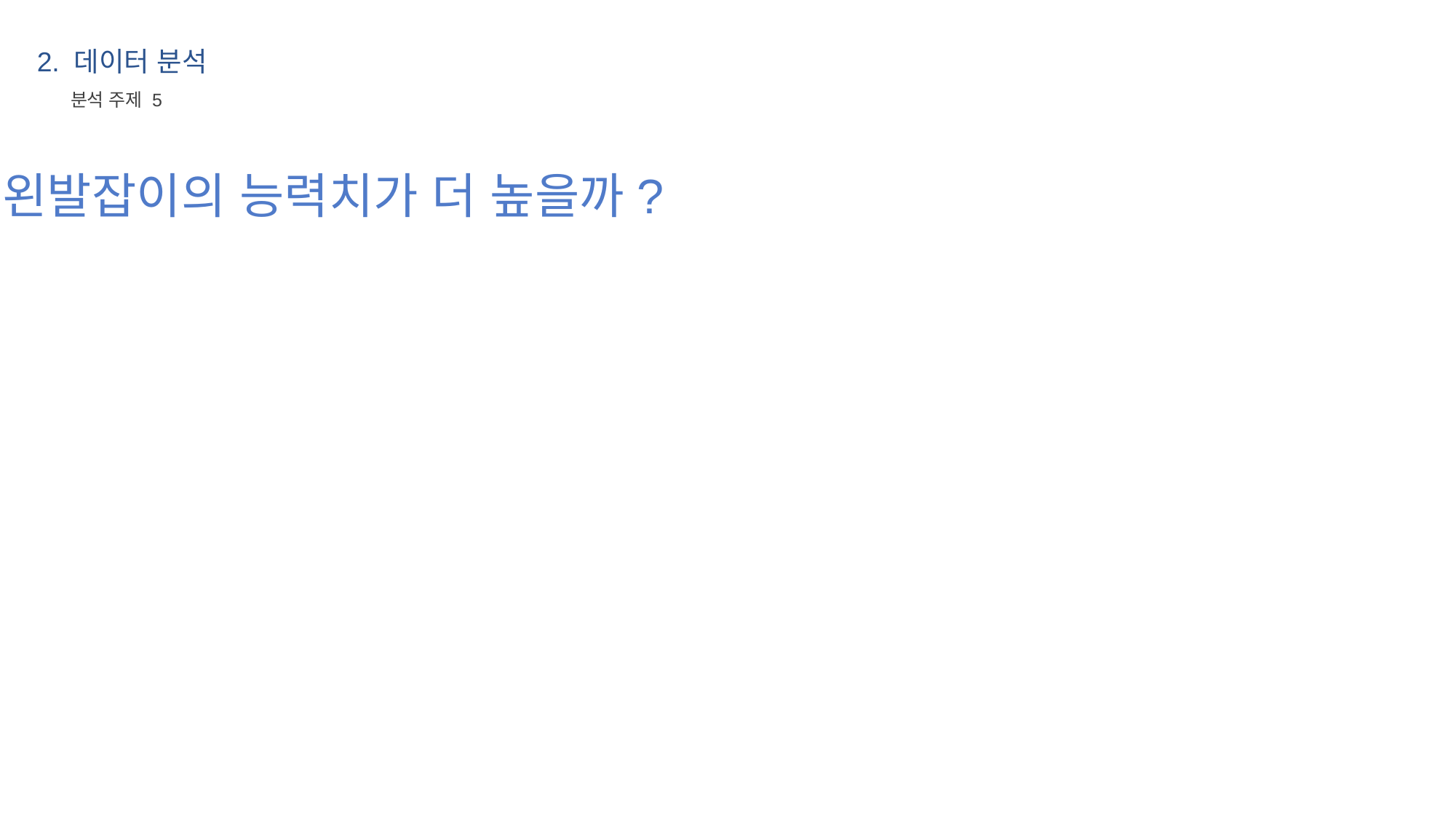

2. 데이터 분석
분석 주제 5
왼발잡이의 능력치가 더 높을까?